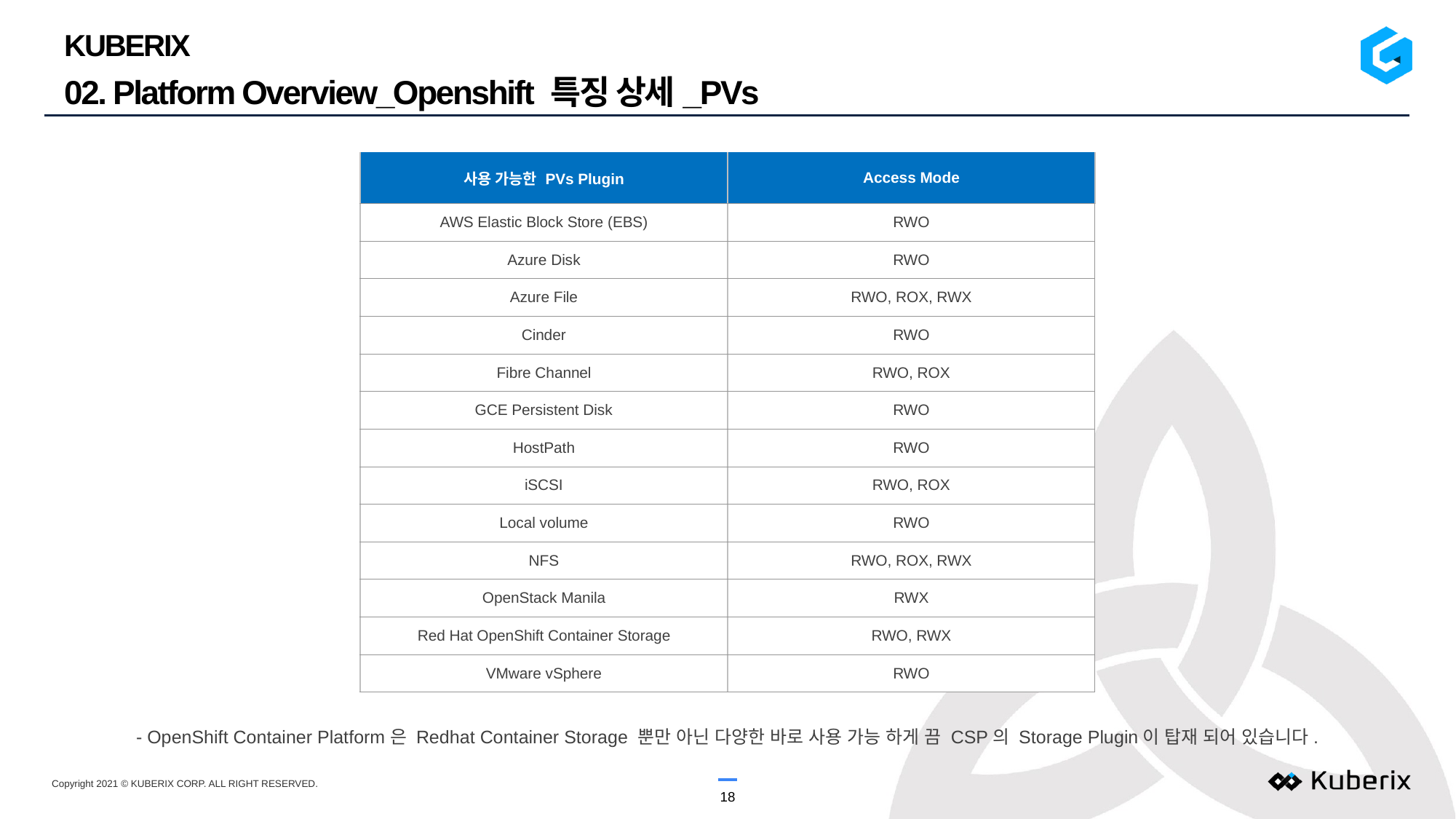

KUBERIX
02. Platform Overview_Openshift 특징 상세_PVs
| 사용 가능한 PVs Plugin | Access Mode |
| --- | --- |
| AWS Elastic Block Store (EBS) | RWO |
| Azure Disk | RWO |
| Azure File | RWO, ROX, RWX |
| Cinder | RWO |
| Fibre Channel | RWO, ROX |
| GCE Persistent Disk | RWO |
| HostPath | RWO |
| iSCSI | RWO, ROX |
| Local volume | RWO |
| NFS | RWO, ROX, RWX |
| OpenStack Manila | RWX |
| Red Hat OpenShift Container Storage | RWO, RWX |
| VMware vSphere | RWO |
- OpenShift Container Platform은 Redhat Container Storage 뿐만 아닌 다양한 바로 사용 가능 하게 끔 CSP의 Storage Plugin이 탑재 되어 있습니다.